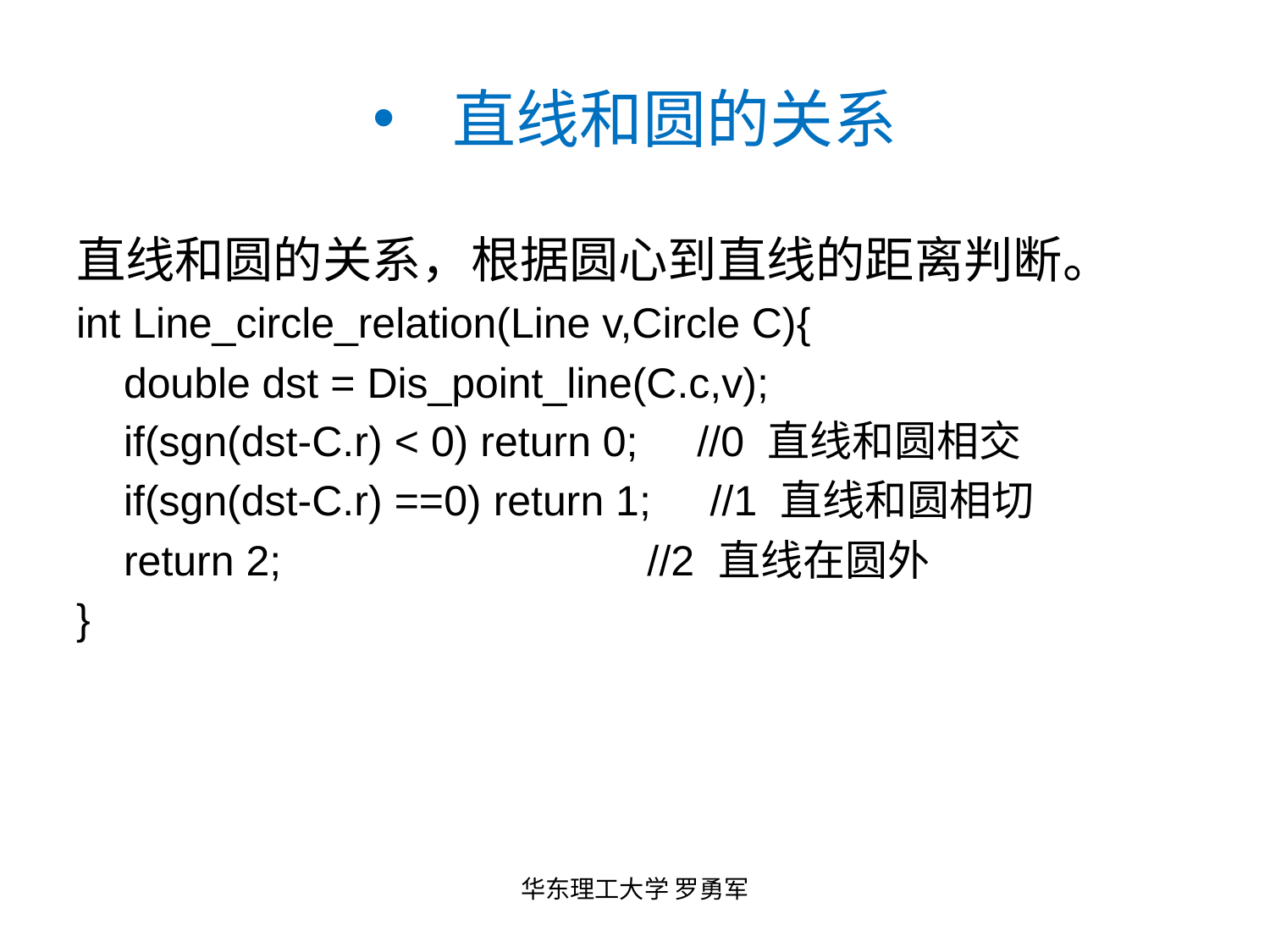

# 直线和圆的关系
直线和圆的关系，根据圆心到直线的距离判断。
int Line_circle_relation(Line v,Circle C){
    double dst = Dis_point_line(C.c,v);
    if(sgn(dst-C.r) < 0) return 0;     //0 直线和圆相交
    if(sgn(dst-C.r) ==0) return 1;     //1 直线和圆相切
    return 2;                               //2 直线在圆外
}

华东理工大学 罗勇军